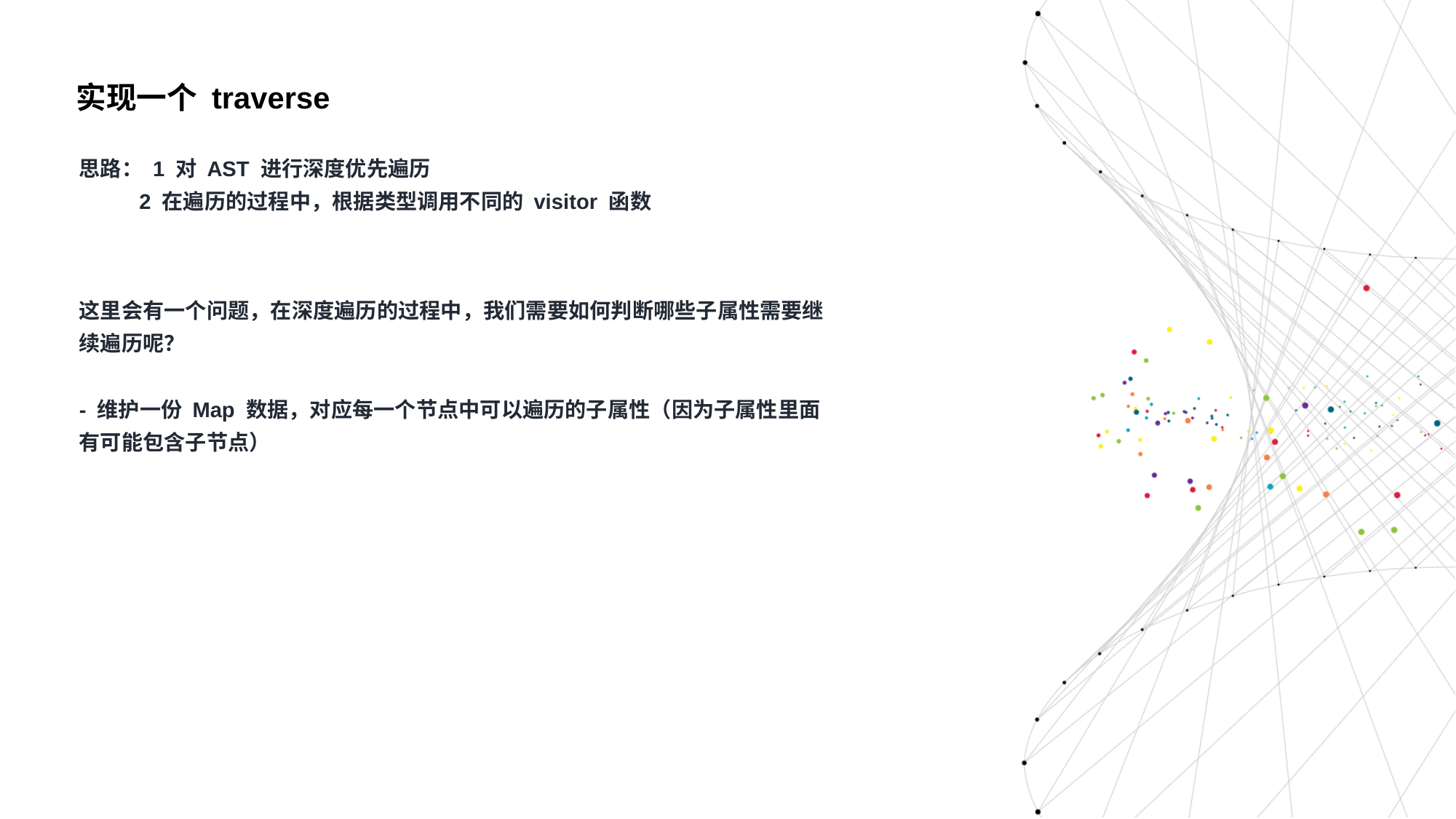

实现一个 traverse
思路： 1 对 AST 进行深度优先遍历
          2 在遍历的过程中，根据类型调用不同的 visitor 函数
这里会有一个问题，在深度遍历的过程中，我们需要如何判断哪些子属性需要继续遍历呢？

- 维护一份 Map 数据，对应每一个节点中可以遍历的子属性（因为子属性里面有可能包含子节点）